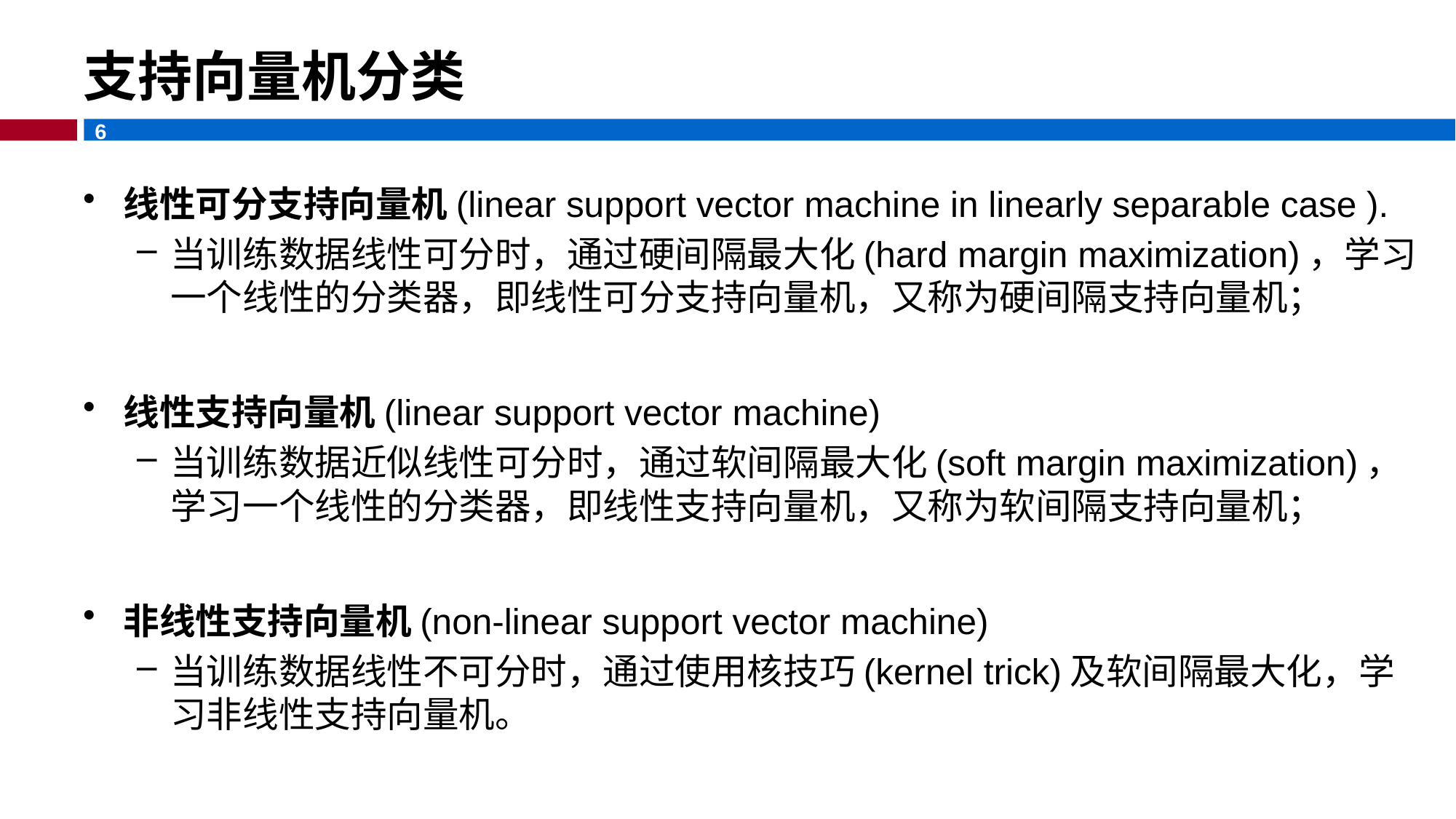

支持向量机分类
线性可分支持向量机(linear support vector machine in linearly separable case ).
当训练数据线性可分时，通过硬间隔最大化(hard margin maximization)，学习一个线性的分类器，即线性可分支持向量机，又称为硬间隔支持向量机；

线性支持向量机(linear support vector machine)
当训练数据近似线性可分时，通过软间隔最大化(soft margin maximization)，学习一个线性的分类器，即线性支持向量机，又称为软间隔支持向量机；

非线性支持向量机(non-linear support vector machine)
当训练数据线性不可分时，通过使用核技巧(kernel trick)及软间隔最大化，学习非线性支持向量机。